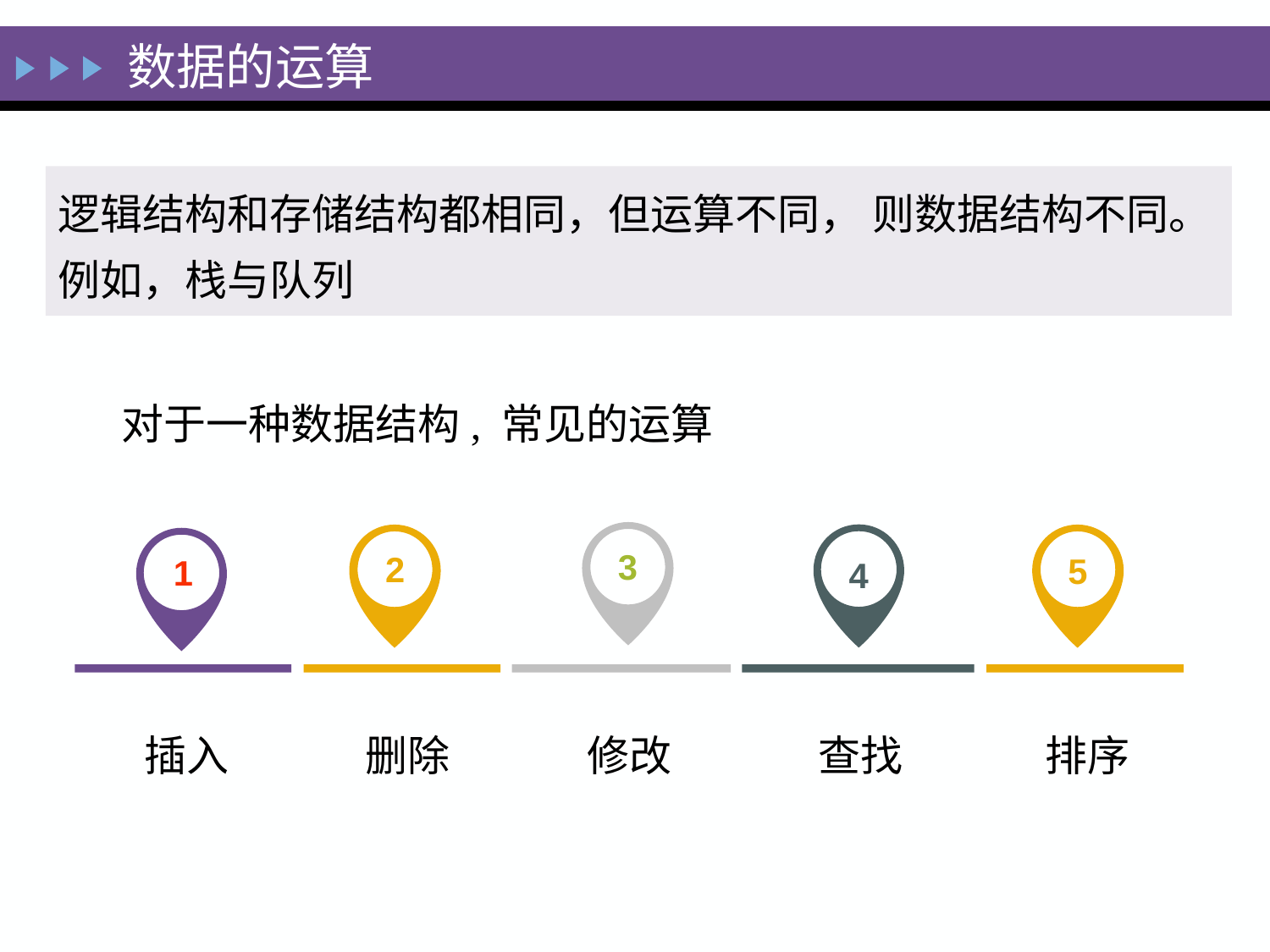

数据的运算
逻辑结构和存储结构都相同，但运算不同， 则数据结构不同。例如，栈与队列
对于一种数据结构, 常见的运算

3
2
5
1
4

插入
删除
修改
查找
排序